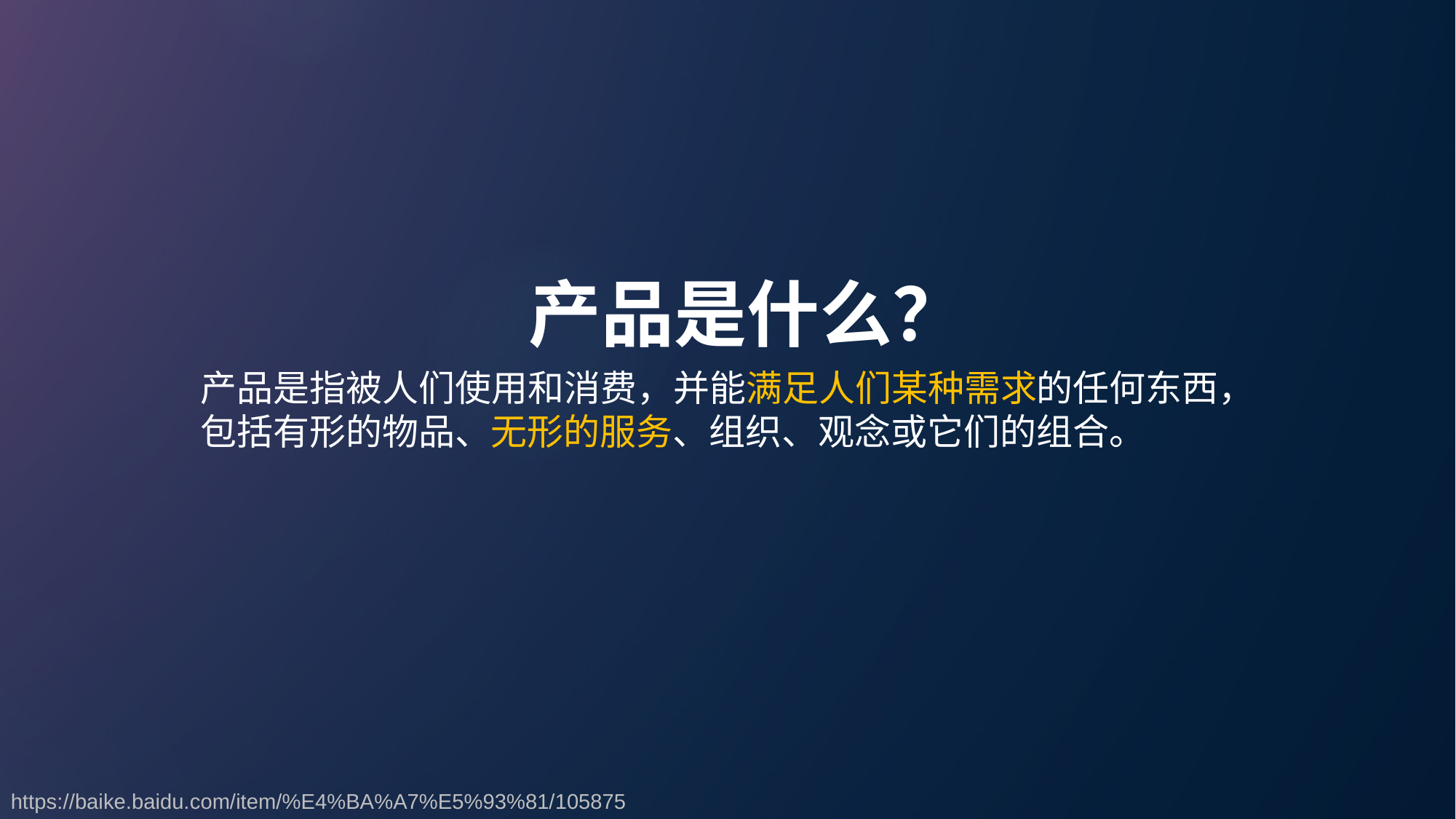

产品是什么？
产品是指被人们使用和消费，并能满足人们某种需求的任何东西，
包括有形的物品、无形的服务、组织、观念或它们的组合。
https://baike.baidu.com/item/%E4%BA%A7%E5%93%81/105875